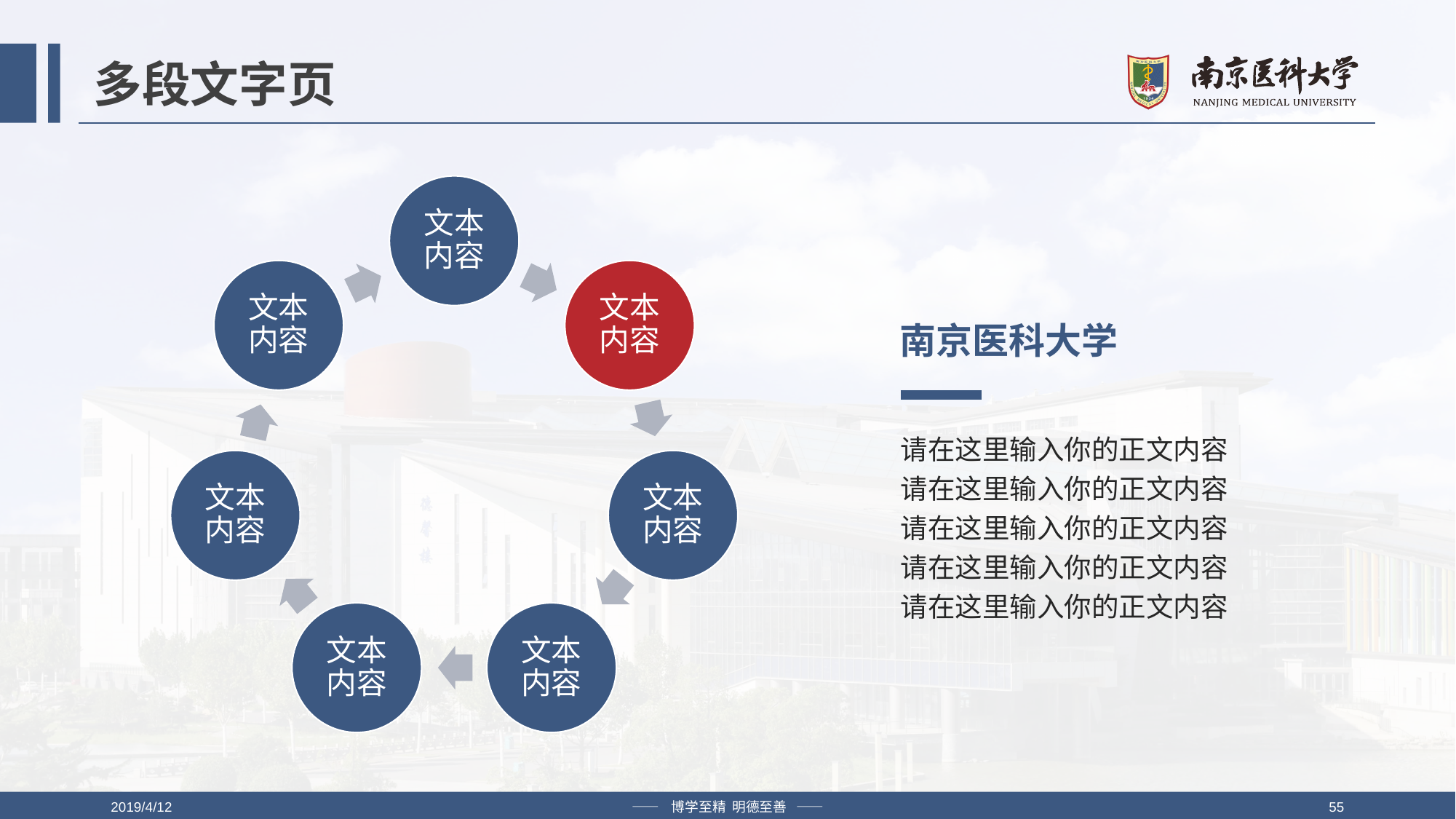

# 多段文字页
文本内容

文本内容

文本内容

文本内容

文本内容

文本内容

文本内容

南京医科大学
请在这里输入你的正文内容
请在这里输入你的正文内容
请在这里输入你的正文内容
请在这里输入你的正文内容
请在这里输入你的正文内容
2019/4/12
——   博学至精  明德至善   ——
55